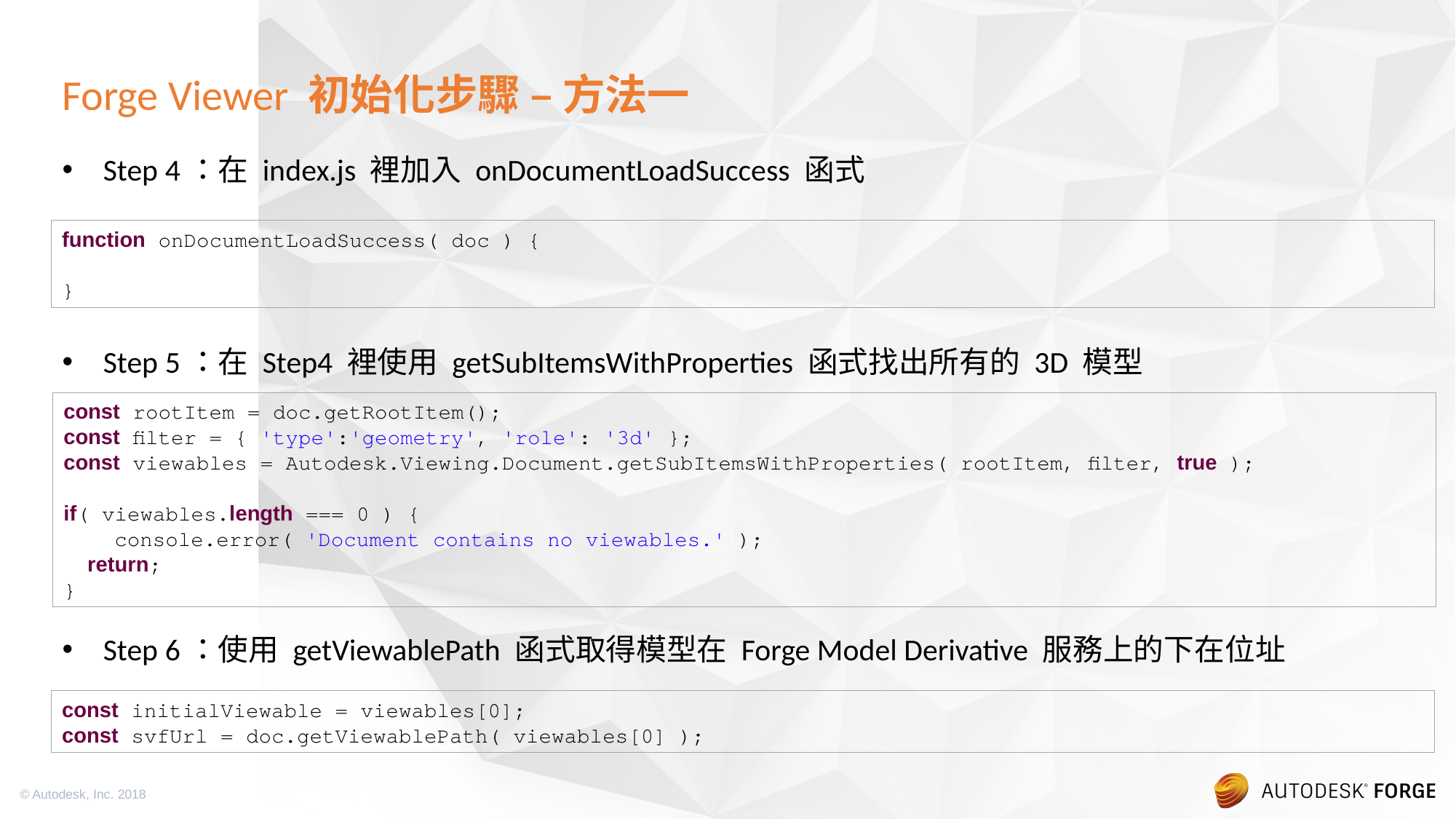

# Forge Viewer 初始化步驟 – 方法一
Step 4：在 index.js 裡加入 onDocumentLoadSuccess 函式

Step 5：在 Step4 裡使用 getSubItemsWithProperties 函式找出所有的 3D 模型

Step 6：使用 getViewablePath 函式取得模型在 Forge Model Derivative 服務上的下在位址

function onDocumentLoadSuccess( doc ) {

}
const rootItem = doc.getRootItem();
const filter = { 'type':'geometry', 'role': '3d' };
const viewables = Autodesk.Viewing.Document.getSubItemsWithProperties( rootItem, filter, true );

if( viewables.length === 0 ) {
    console.error( 'Document contains no viewables.' );
    return;
}
const initialViewable = viewables[0];
const svfUrl = doc.getViewablePath( viewables[0] );